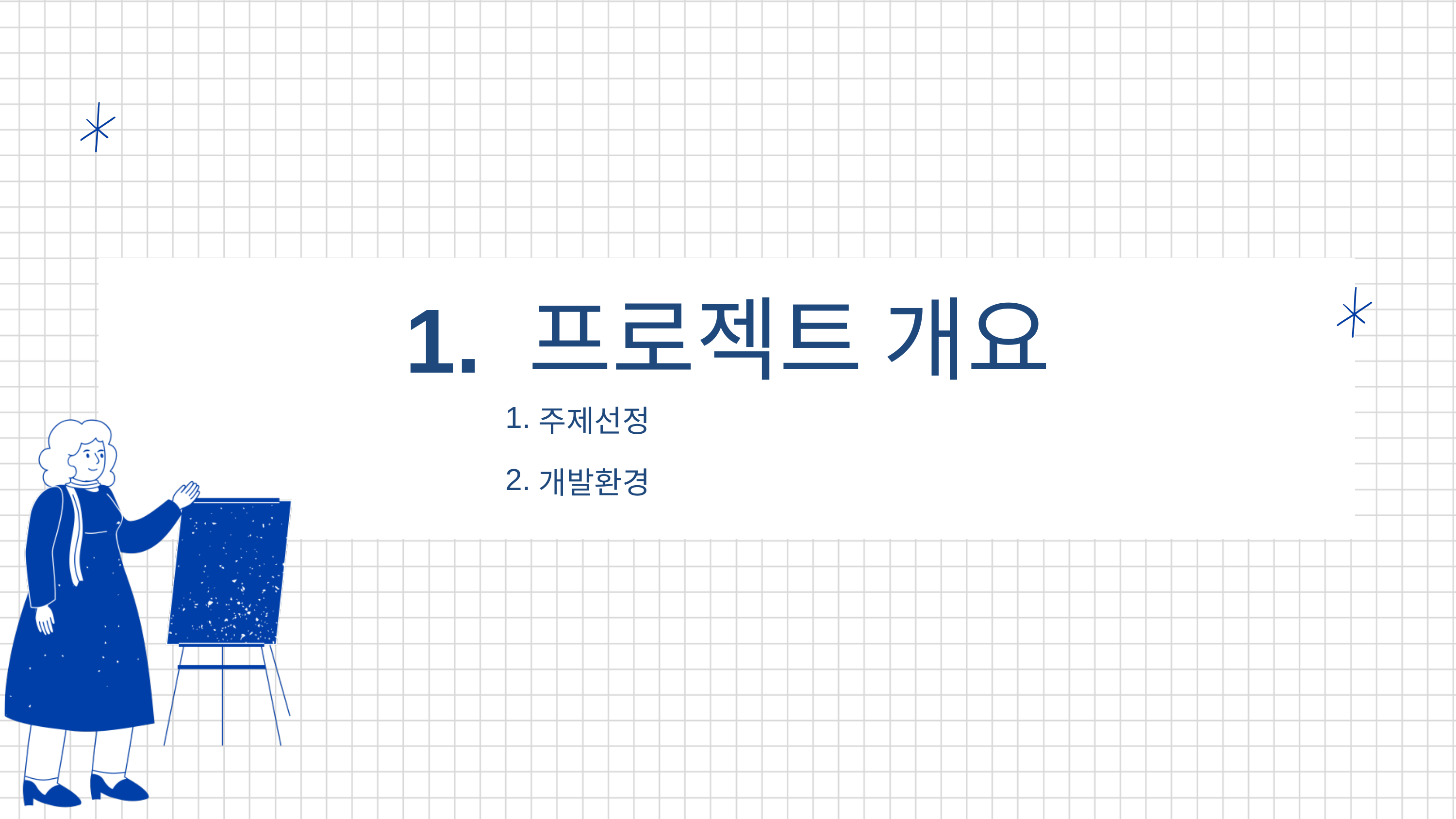

1. 프로젝트 개요

주제선정
1.

개발환경
2.